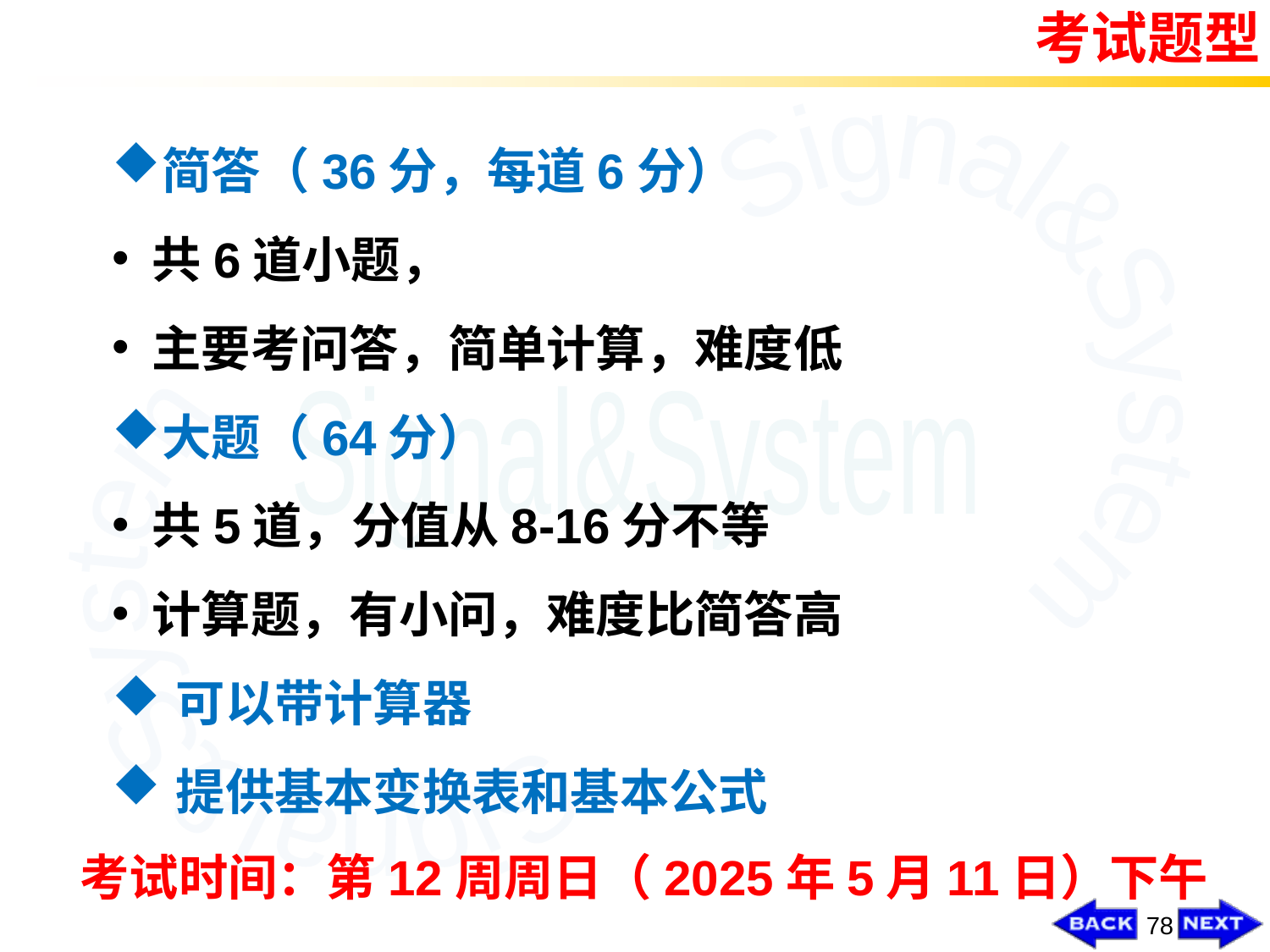

考试题型
简答（36分，每道6分）
共6道小题，
主要考问答，简单计算，难度低
大题（64分）
共5道，分值从8-16分不等
计算题，有小问，难度比简答高
可以带计算器
提供基本变换表和基本公式
考试时间：第12周周日（2025年5月11日）下午
78